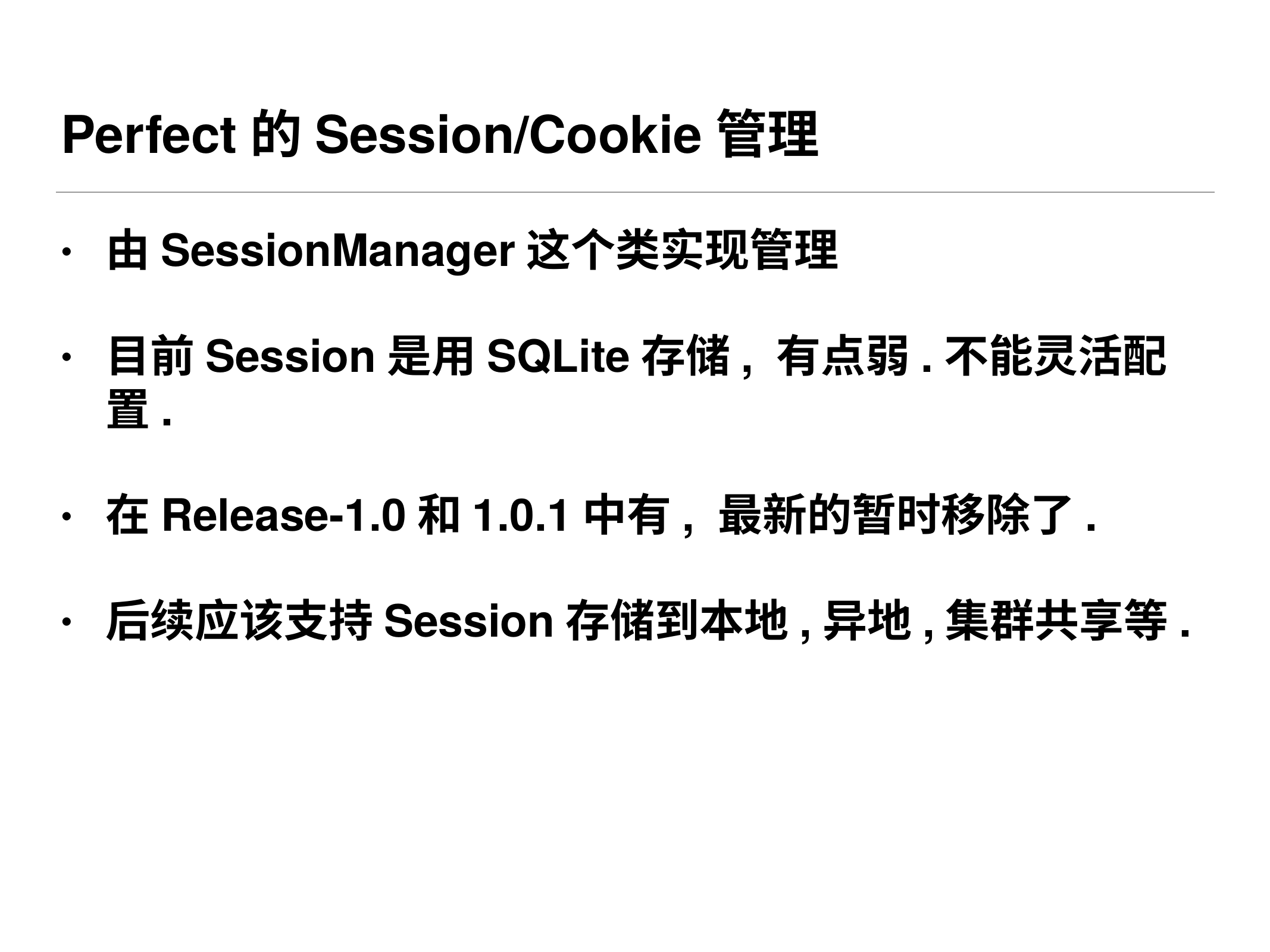

# Perfect的Session/Cookie管理
由SessionManager这个类实现管理
目前Session是用SQLite存储, 有点弱.不能灵活配置.
在Release-1.0和1.0.1中有, 最新的暂时移除了.
后续应该支持Session存储到本地,异地,集群共享等.